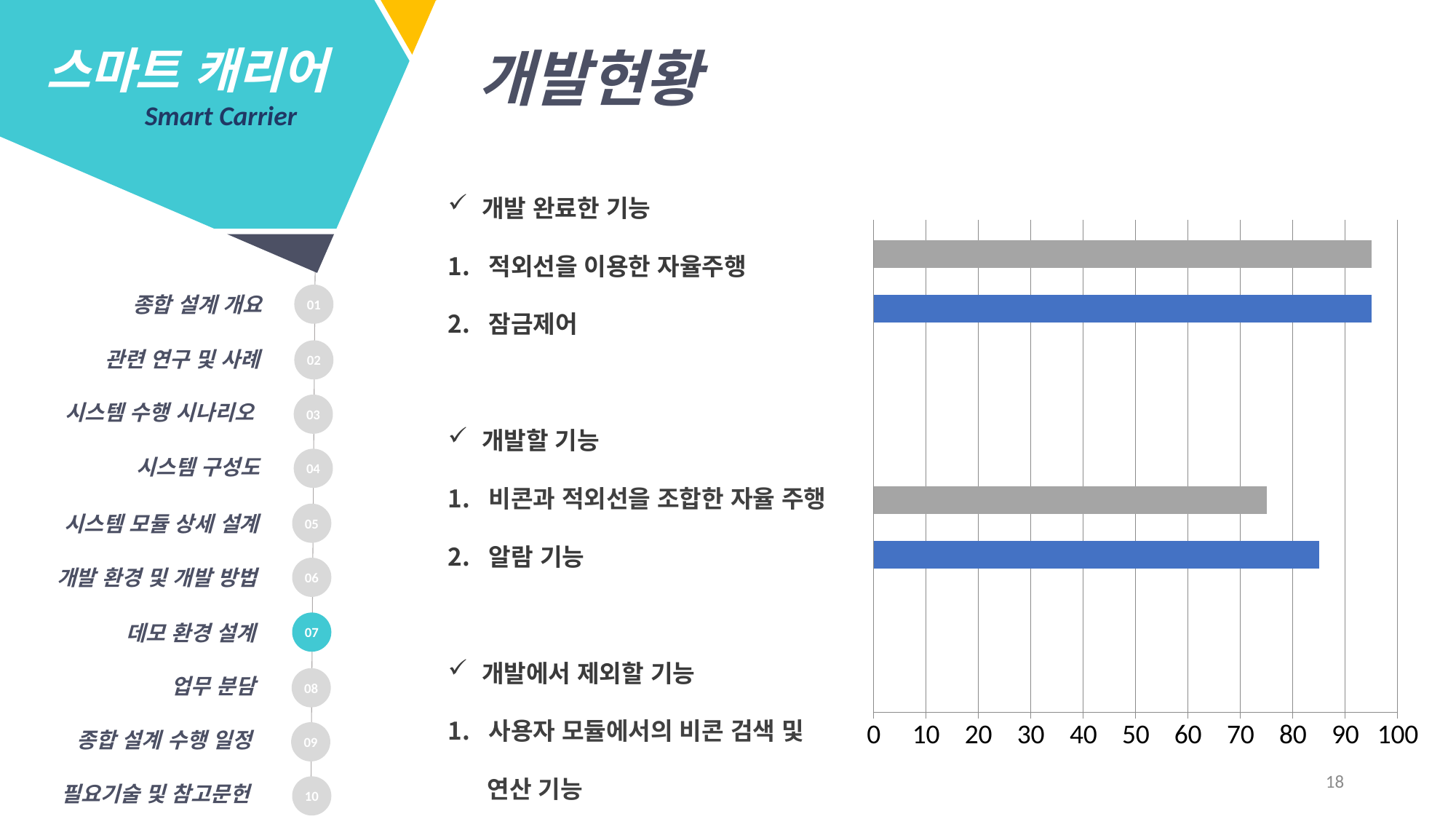

스마트 캐리어
           Smart Carrier
개발현황
개발 완료한 기능
적외선을 이용한 자율주행
잠금제어

개발할 기능
비콘과 적외선을 조합한 자율 주행
알람 기능

개발에서 제외할 기능
사용자 모듈에서의 비콘 검색 및
     연산 기능

### Chart

| Category | 계열 1 | 계열 2 | 계열 3 |
|---|---|---|---|
| 항목 1 | None | None | None |
| 항목 2 | 85.0 | None | 75.0 |
| 항목 3 | None | None | None |
| 항목 4 | 95.0 | None | 95.0 |
01
종합 설계 개요
02
관련 연구 및 사례
시스템 수행 시나리오
03
시스템 구성도
04
05
시스템 모듈 상세 설계
06
개발 환경 및 개발 방법
07
데모 환경 설계
업무 분담
08
종합 설계 수행 일정
09
18
필요기술 및 참고문헌
10